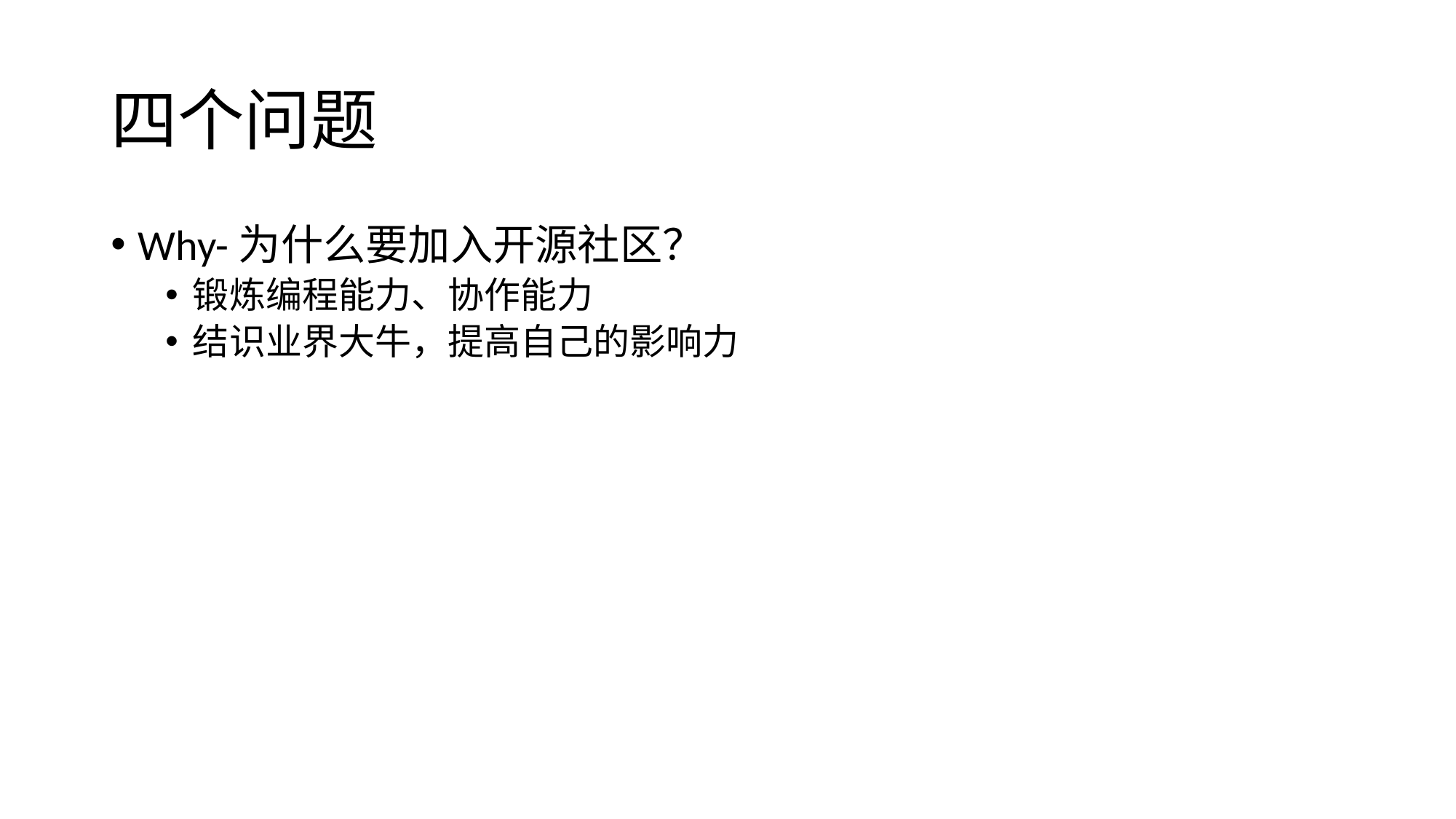

# 四个问题
Why-为什么要加入开源社区？
锻炼编程能力、协作能力
结识业界大牛，提高自己的影响力